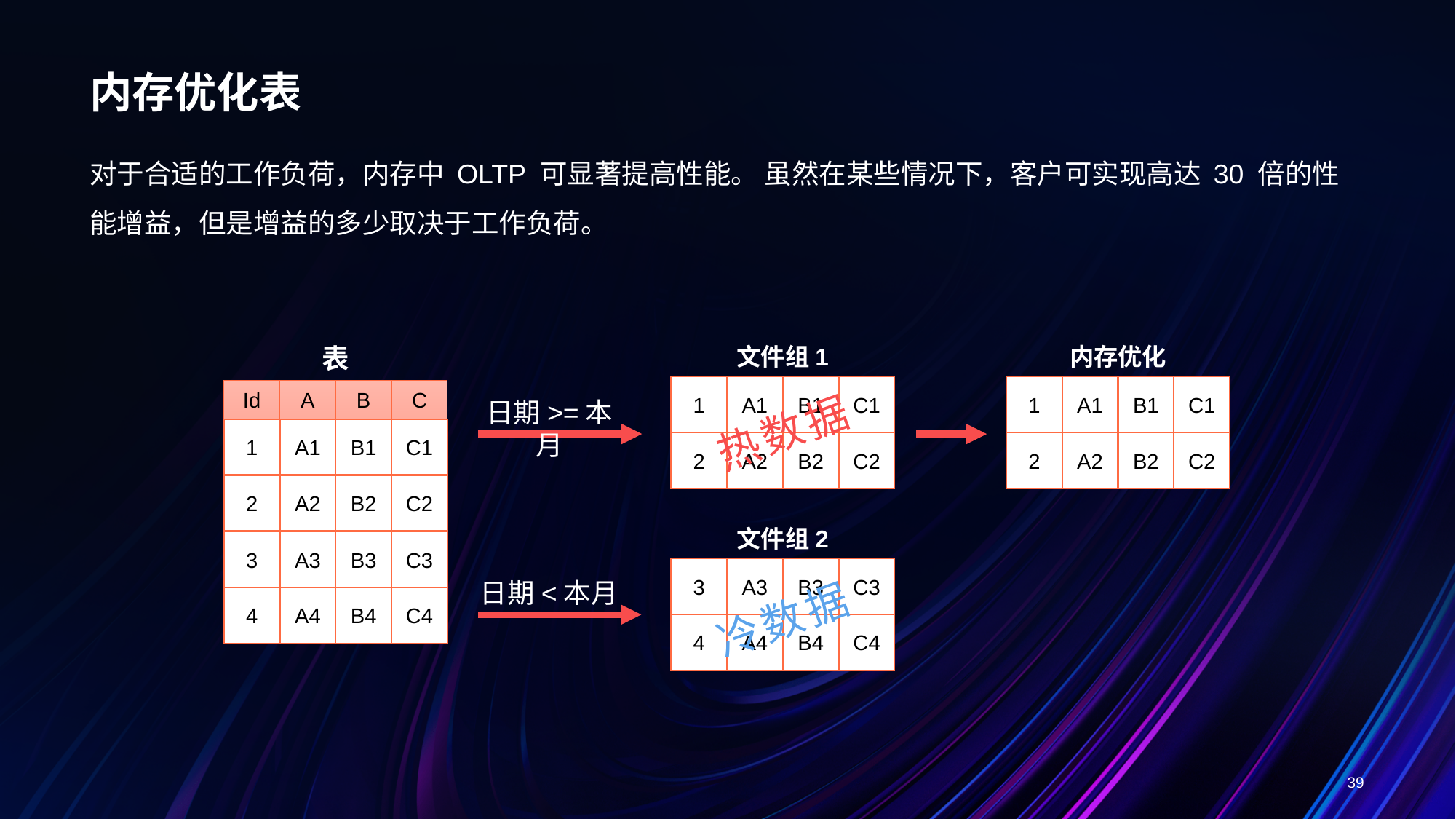

# 内存优化表
对于合适的工作负荷，内存中 OLTP 可显著提高性能。 虽然在某些情况下，客户可实现高达 30 倍的性能增益，但是增益的多少取决于工作负荷。
表
Id
A
B
C
1
A1
B1
C1
2
A2
B2
C2
3
A3
B3
C3
4
A4
B4
C4
文件组1
1
A1
B1
C1
2
A2
B2
C2
日期>=本月
文件组2
3
A3
B3
C3
4
A4
B4
C4
日期<本月
内存优化
1
A1
B1
C1
2
A2
B2
C2
热数据
冷数据
39